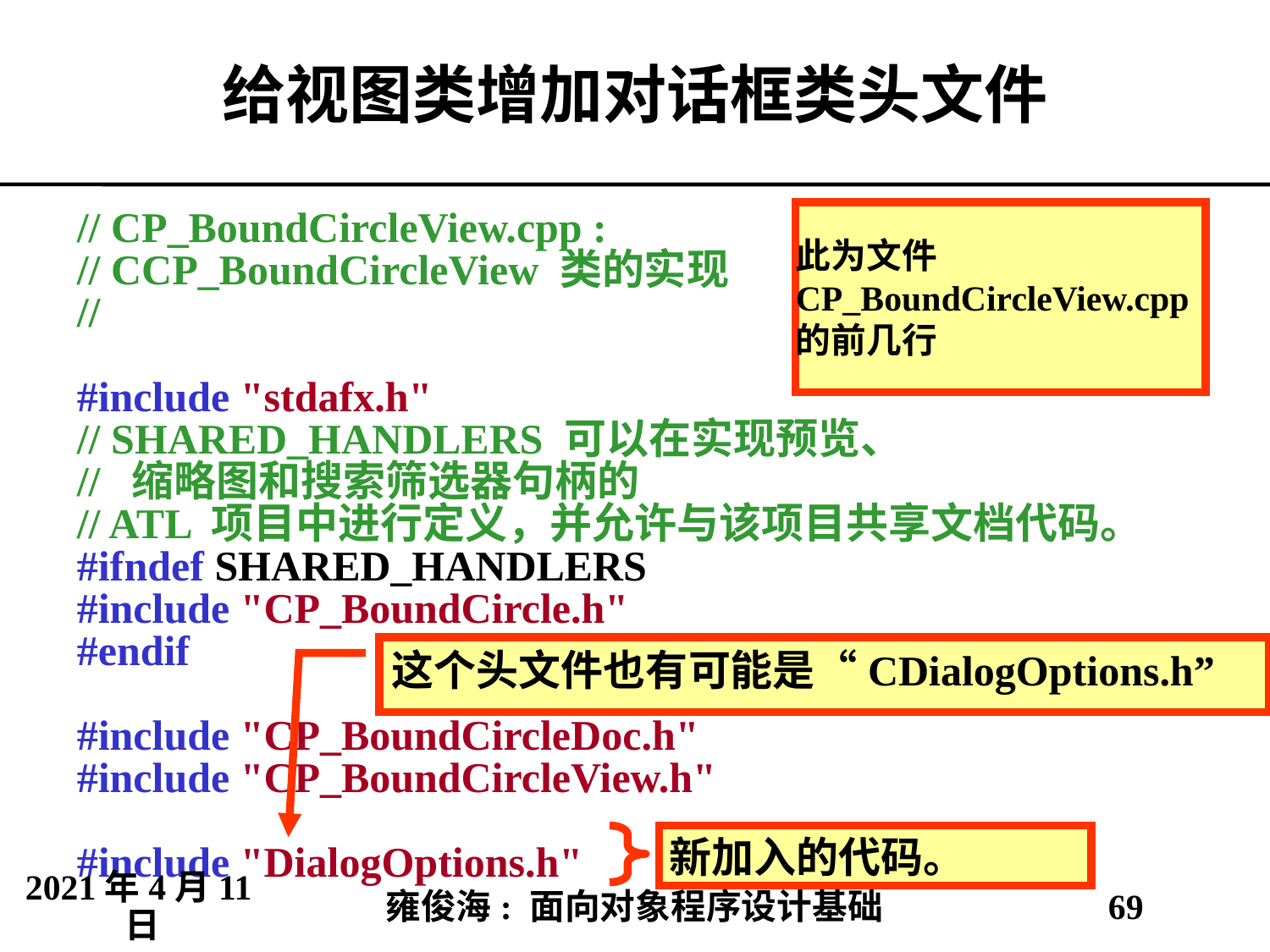

# 给视图类增加对话框类头文件

此为文件CP_BoundCircleView.cpp
的前几行
// CP_BoundCircleView.cpp :
// CCP_BoundCircleView 类的实现
//

#include "stdafx.h"
// SHARED_HANDLERS 可以在实现预览、
//  缩略图和搜索筛选器句柄的
// ATL 项目中进行定义，并允许与该项目共享文档代码。
#ifndef SHARED_HANDLERS
#include "CP_BoundCircle.h"
#endif

#include "CP_BoundCircleDoc.h"
#include "CP_BoundCircleView.h"

#include "DialogOptions.h"
这个头文件也有可能是“CDialogOptions.h”

新加入的代码。
2021年4月11日
雍俊海: 面向对象程序设计基础
69